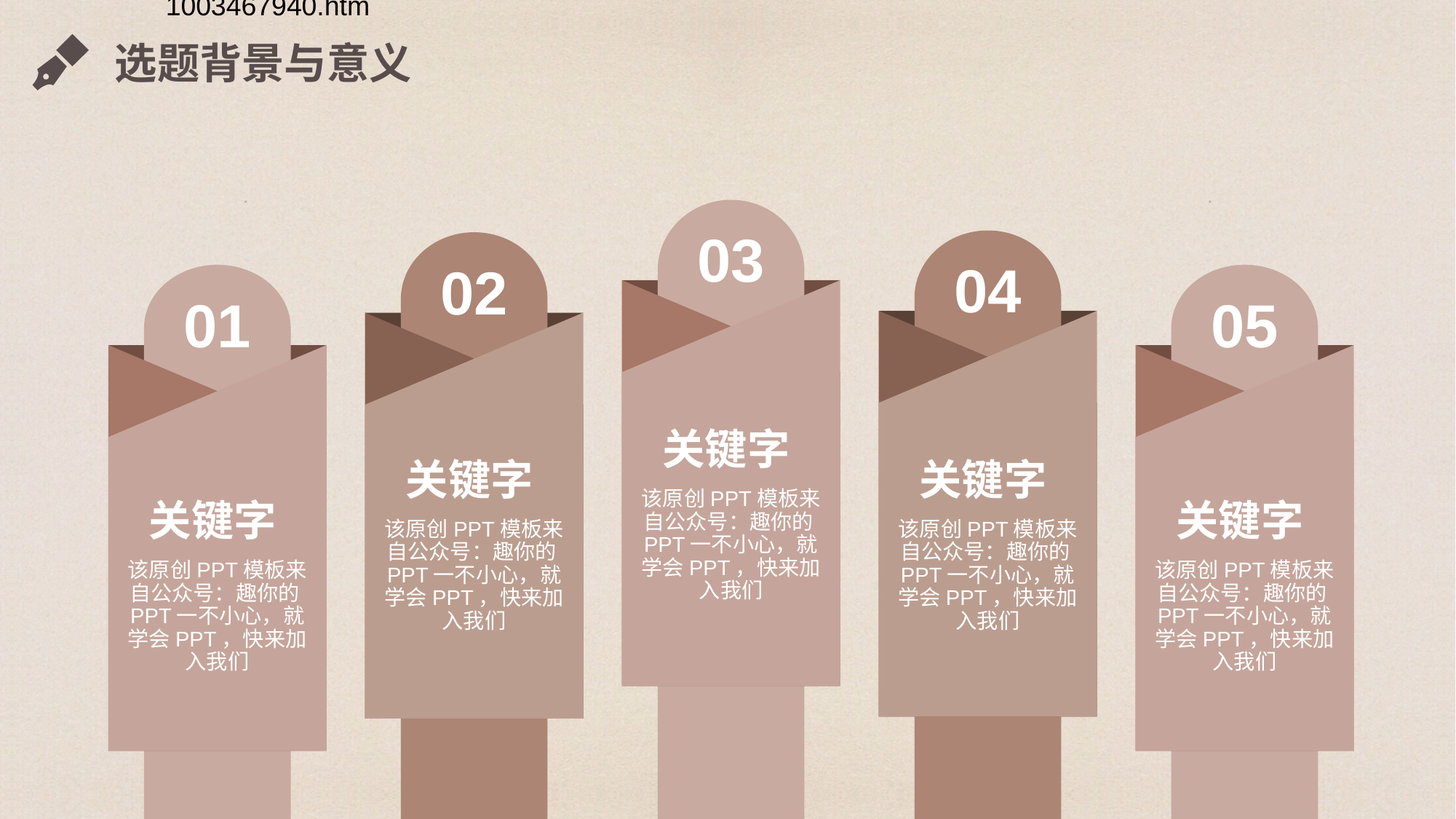

选题背景与意义

03

关键字
该原创PPT模板来自公众号：趣你的PPT一不小心，就学会PPT，快来加入我们
04

关键字
该原创PPT模板来自公众号：趣你的PPT一不小心，就学会PPT，快来加入我们
02

关键字
该原创PPT模板来自公众号：趣你的PPT一不小心，就学会PPT，快来加入我们
01

关键字
该原创PPT模板来自公众号：趣你的PPT一不小心，就学会PPT，快来加入我们
05

关键字
该原创PPT模板来自公众号：趣你的PPT一不小心，就学会PPT，快来加入我们